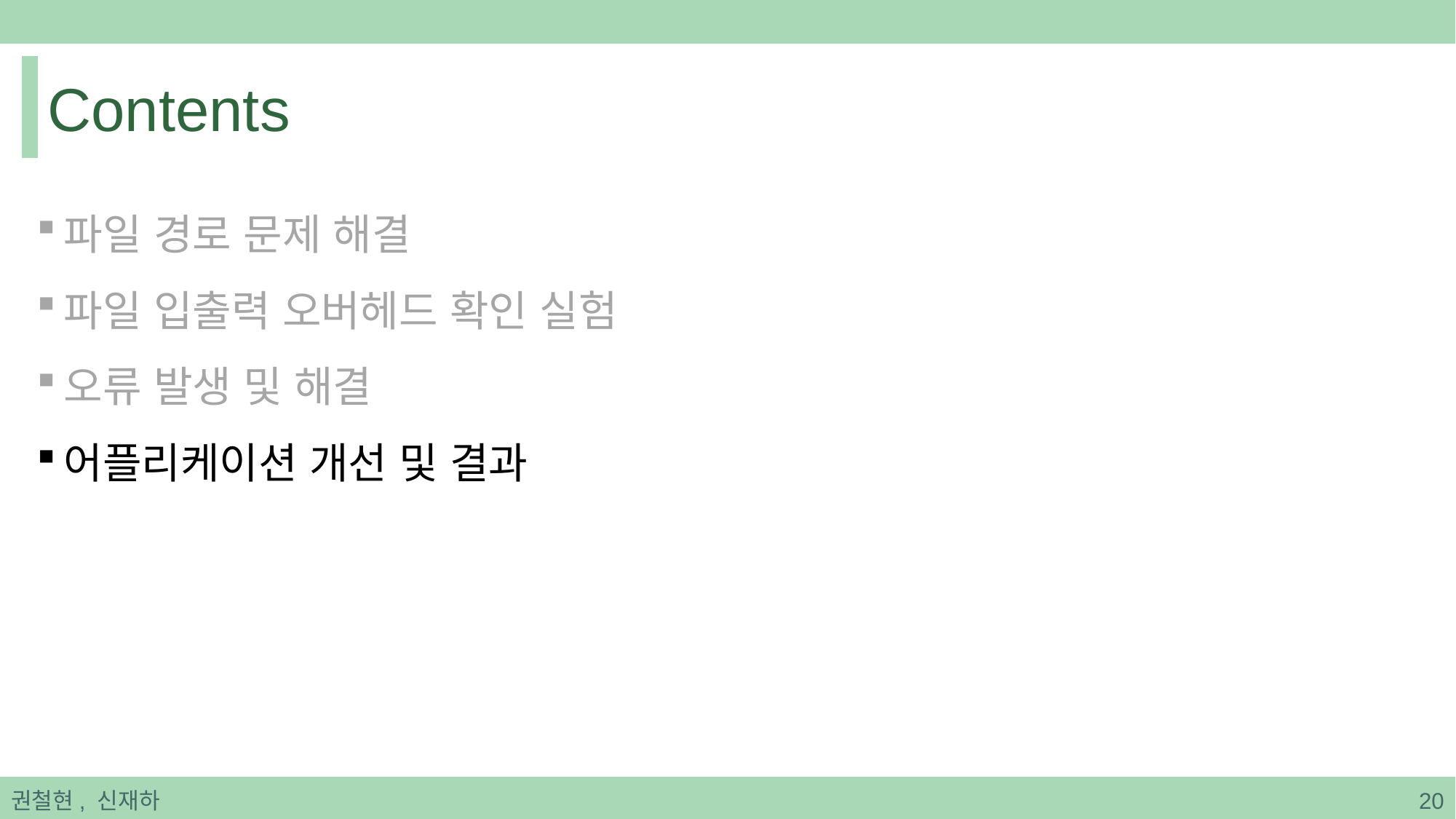

# Contents
파일 경로 문제 해결
파일 입출력 오버헤드 확인 실험
오류 발생 및 해결
어플리케이션 개선 및 결과
권철현, 신재하
20